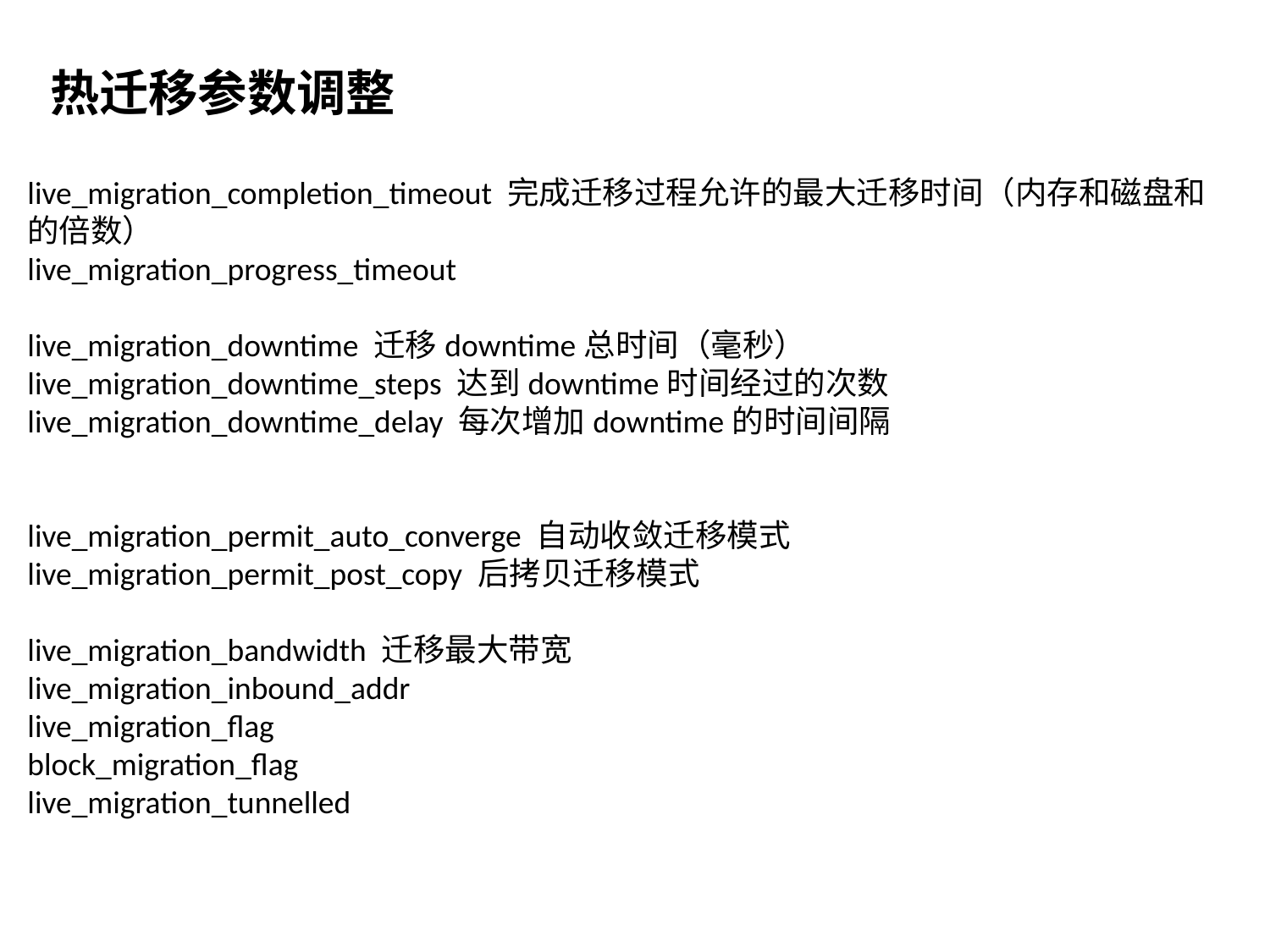

热迁移参数调整
live_migration_completion_timeout 完成迁移过程允许的最大迁移时间（内存和磁盘和的倍数）
live_migration_progress_timeout

live_migration_downtime 迁移downtime总时间（毫秒）
live_migration_downtime_steps 达到downtime时间经过的次数
live_migration_downtime_delay 每次增加downtime的时间间隔

live_migration_permit_auto_converge 自动收敛迁移模式
live_migration_permit_post_copy 后拷贝迁移模式

live_migration_bandwidth 迁移最大带宽
live_migration_inbound_addr
live_migration_flag
block_migration_flag
live_migration_tunnelled